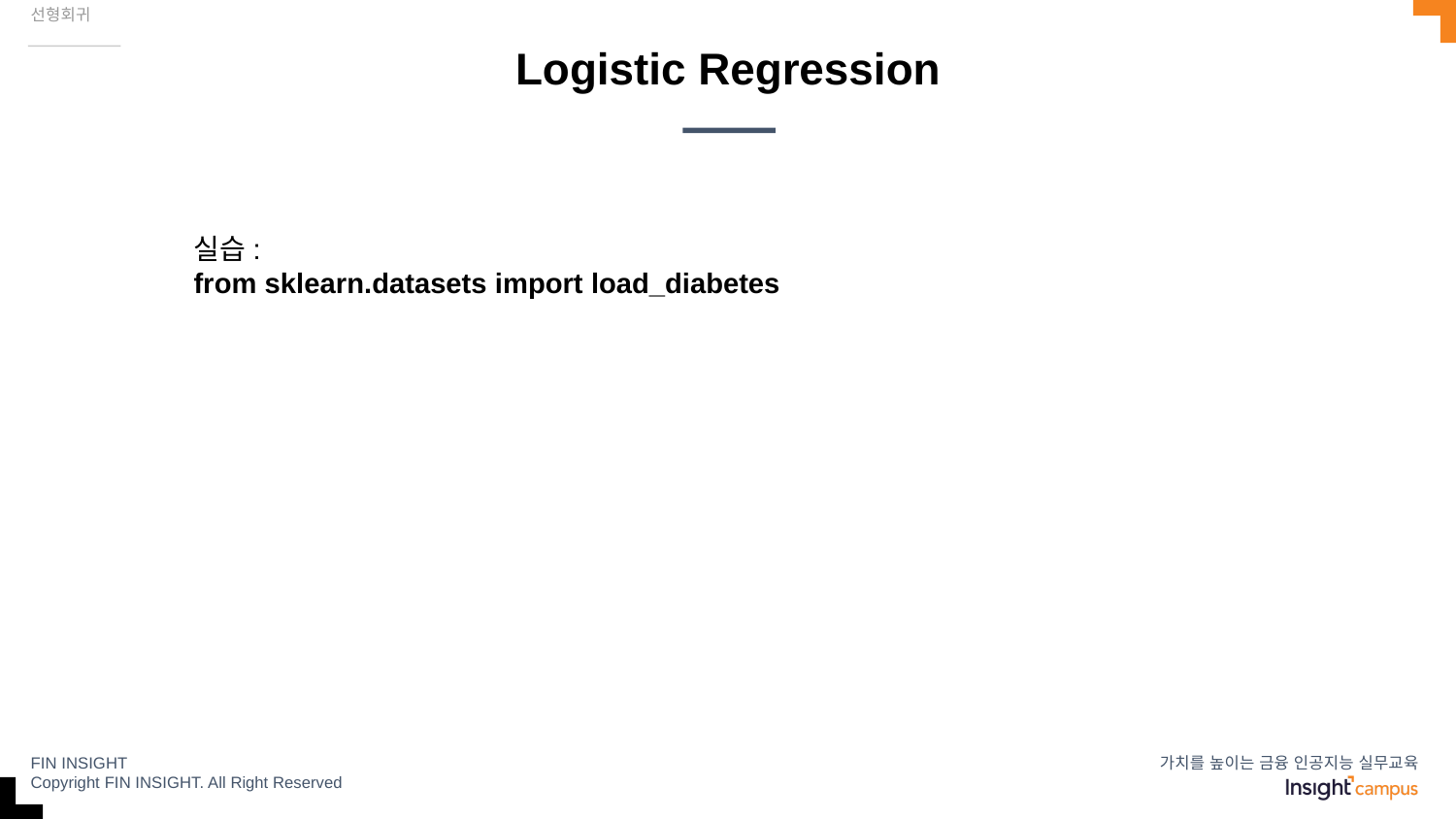

선형회귀
# Logistic Regression
실습:
from sklearn.datasets import load_diabetes